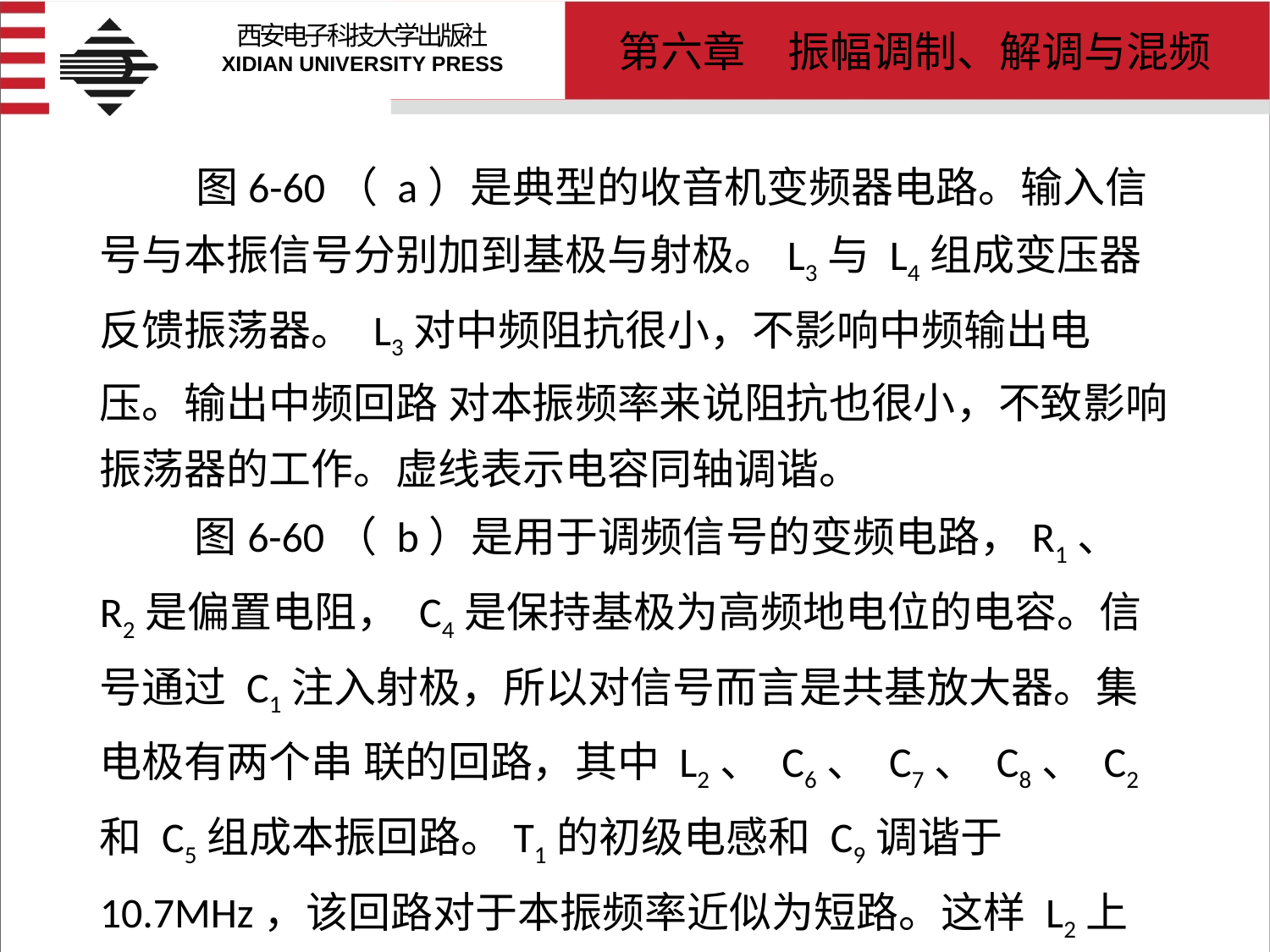

# 图6-60（ a）是典型的收音机变频器电路。输入信号与本振信号分别加到基极与射极。L3与 L4组成变压器反馈振荡器。 L3对中频阻抗很小，不影响中频输出电压。输出中频回路 对本振频率来说阻抗也很小，不致影响振荡器的工作。虚线表示电容同轴调谐。 图6-60（ b）是用于调频信号的变频电路，R1、 R2是偏置电阻， C4是保持基极为高频地电位的电容。信号通过 C1注入射极，所以对信号而言是共基放大器。集电极有两个串 联的回路，其中 L2、 C6、 C7、 C8、 C2和 C5组成本振回路。T1的初级电感和 C9调谐于 10.7MHz，该回路对于本振频率近似为短路。这样 L2上端相当于接集电极，下端接